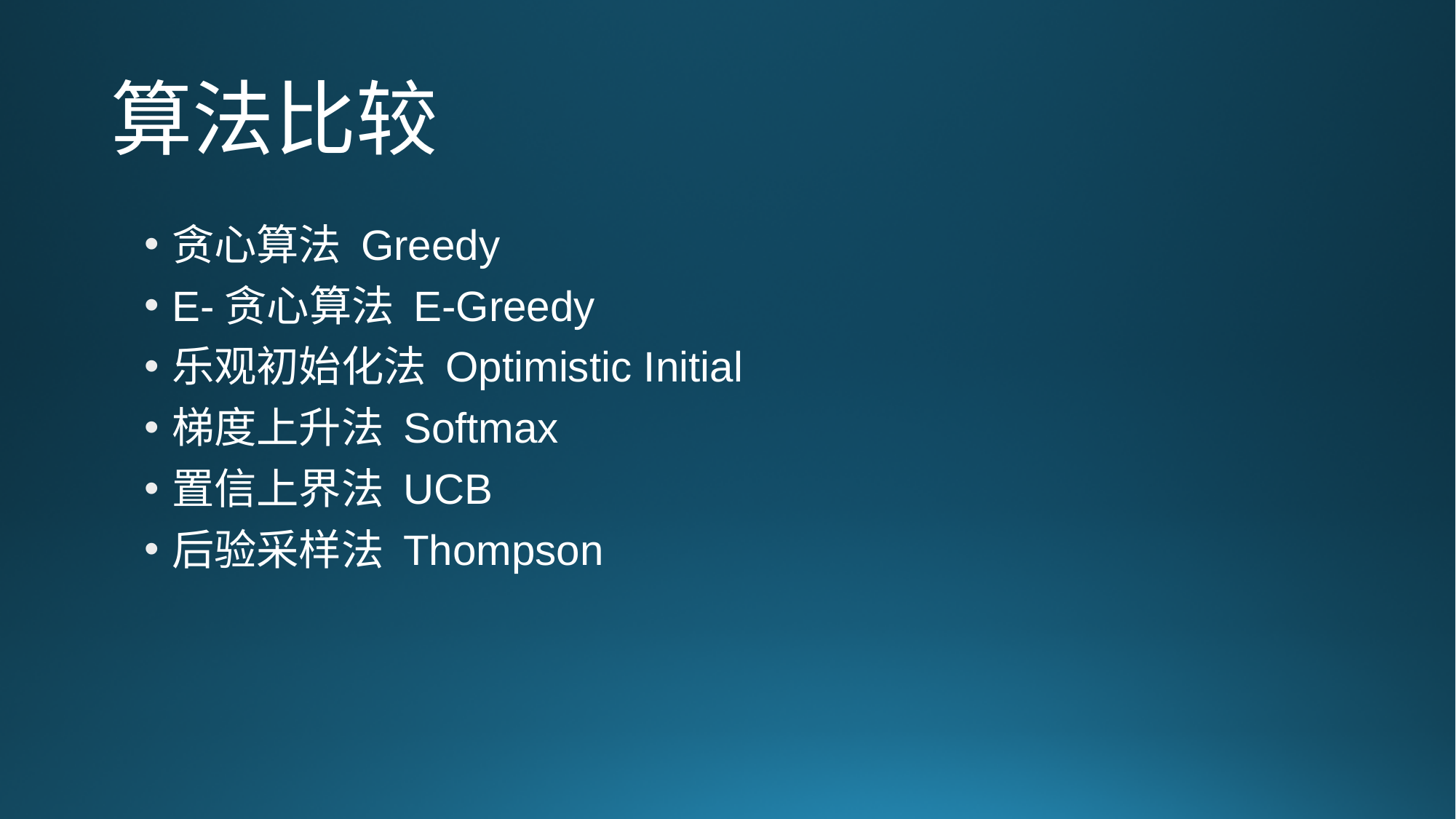

# 算法比较
贪心算法 Greedy
E-贪心算法 E-Greedy
乐观初始化法 Optimistic Initial
梯度上升法 Softmax
置信上界法 UCB
后验采样法 Thompson